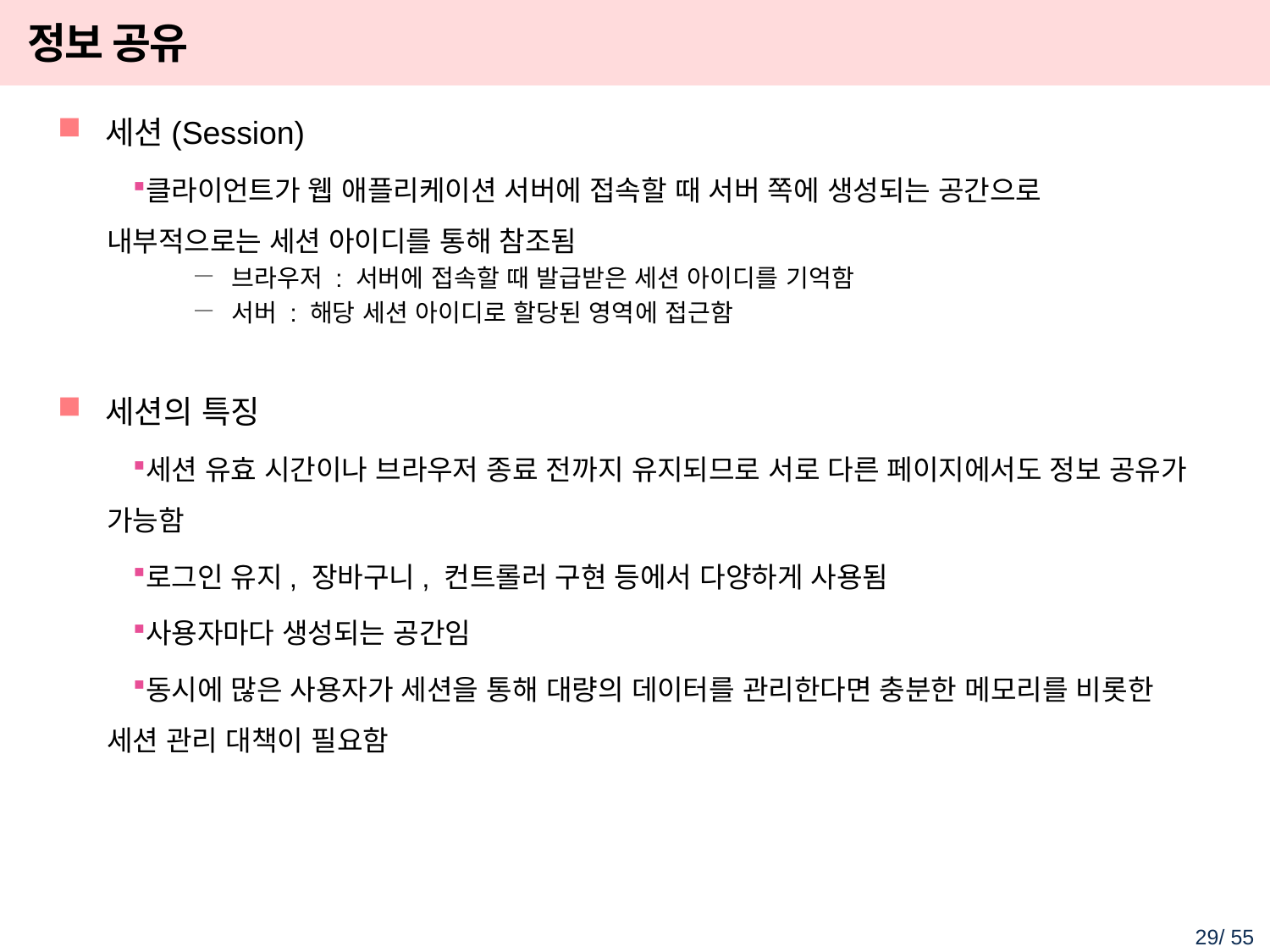

# 정보 공유
세션(Session)
클라이언트가 웹 애플리케이션 서버에 접속할 때 서버 쪽에 생성되는 공간으로 내부적으로는 세션 아이디를 통해 참조됨
브라우저 : 서버에 접속할 때 발급받은 세션 아이디를 기억함
서버 : 해당 세션 아이디로 할당된 영역에 접근함

세션의 특징
세션 유효 시간이나 브라우저 종료 전까지 유지되므로 서로 다른 페이지에서도 정보 공유가 가능함
로그인 유지, 장바구니, 컨트롤러 구현 등에서 다양하게 사용됨
사용자마다 생성되는 공간임
동시에 많은 사용자가 세션을 통해 대량의 데이터를 관리한다면 충분한 메모리를 비롯한 세션 관리 대책이 필요함